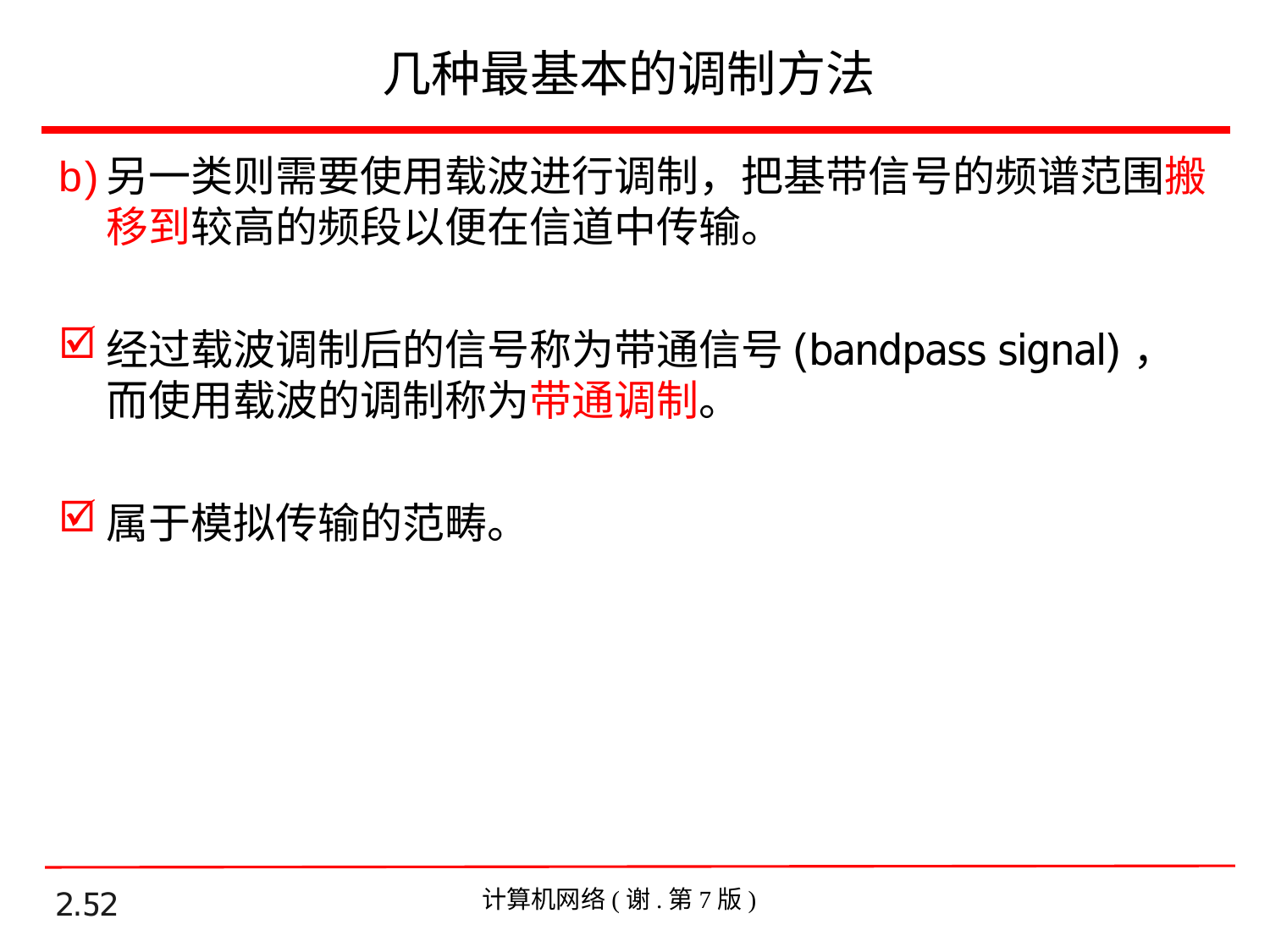

# 几种最基本的调制方法
另一类则需要使用载波进行调制，把基带信号的频谱范围搬移到较高的频段以便在信道中传输。

经过载波调制后的信号称为带通信号(bandpass signal)，而使用载波的调制称为带通调制。

属于模拟传输的范畴。